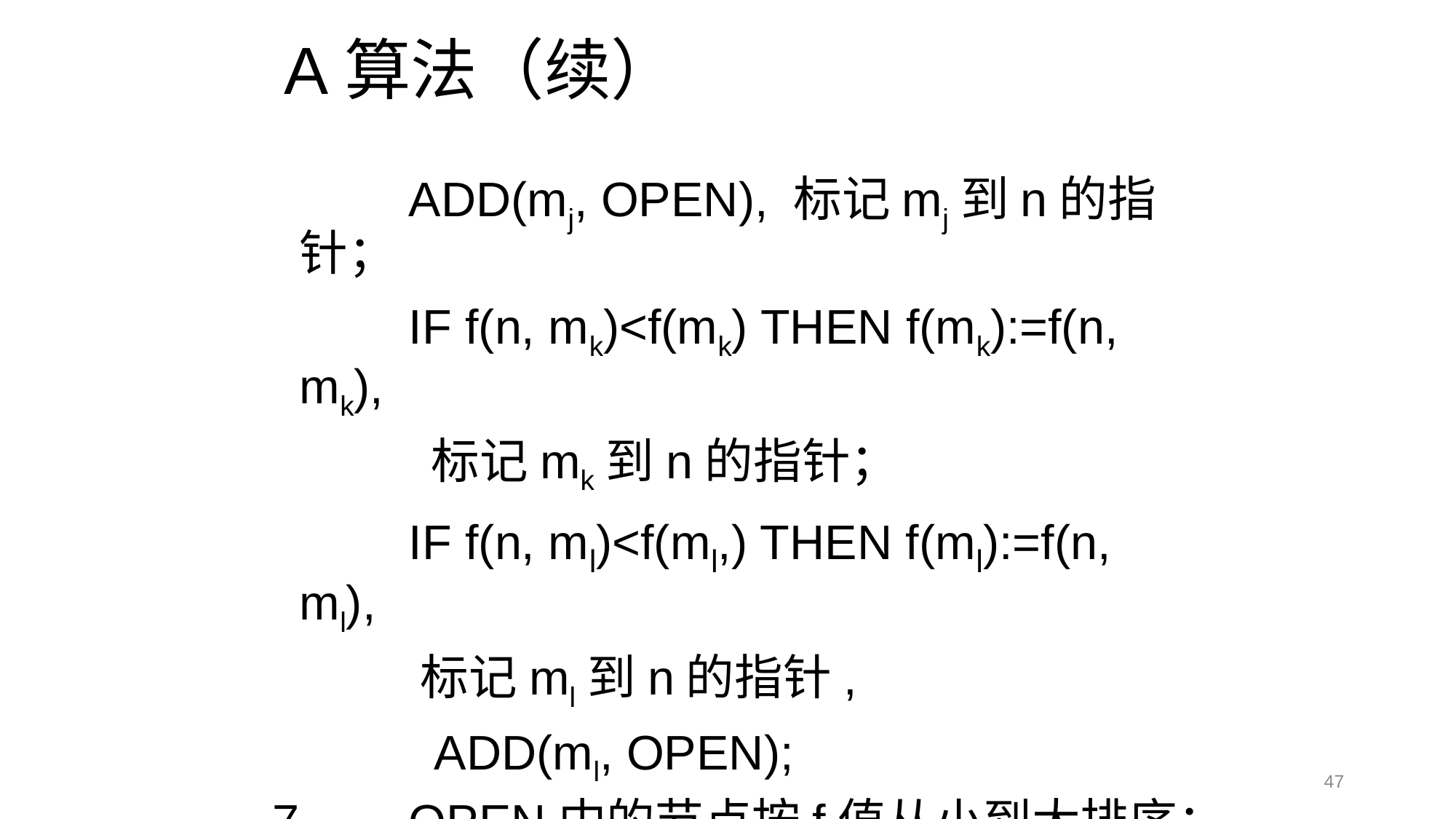

# A算法（续）
		ADD(mj, OPEN), 标记mj到n的指针；
		IF f(n, mk)<f(mk) THEN f(mk):=f(n, mk),
	           标记mk到n的指针；
		IF f(n, ml)<f(ml,) THEN f(ml):=f(n, ml),
	          标记ml到n的指针,
	          ADD(ml, OPEN);
7, 	OPEN中的节点按f值从小到大排序；
8, 	GO LOOP；
47